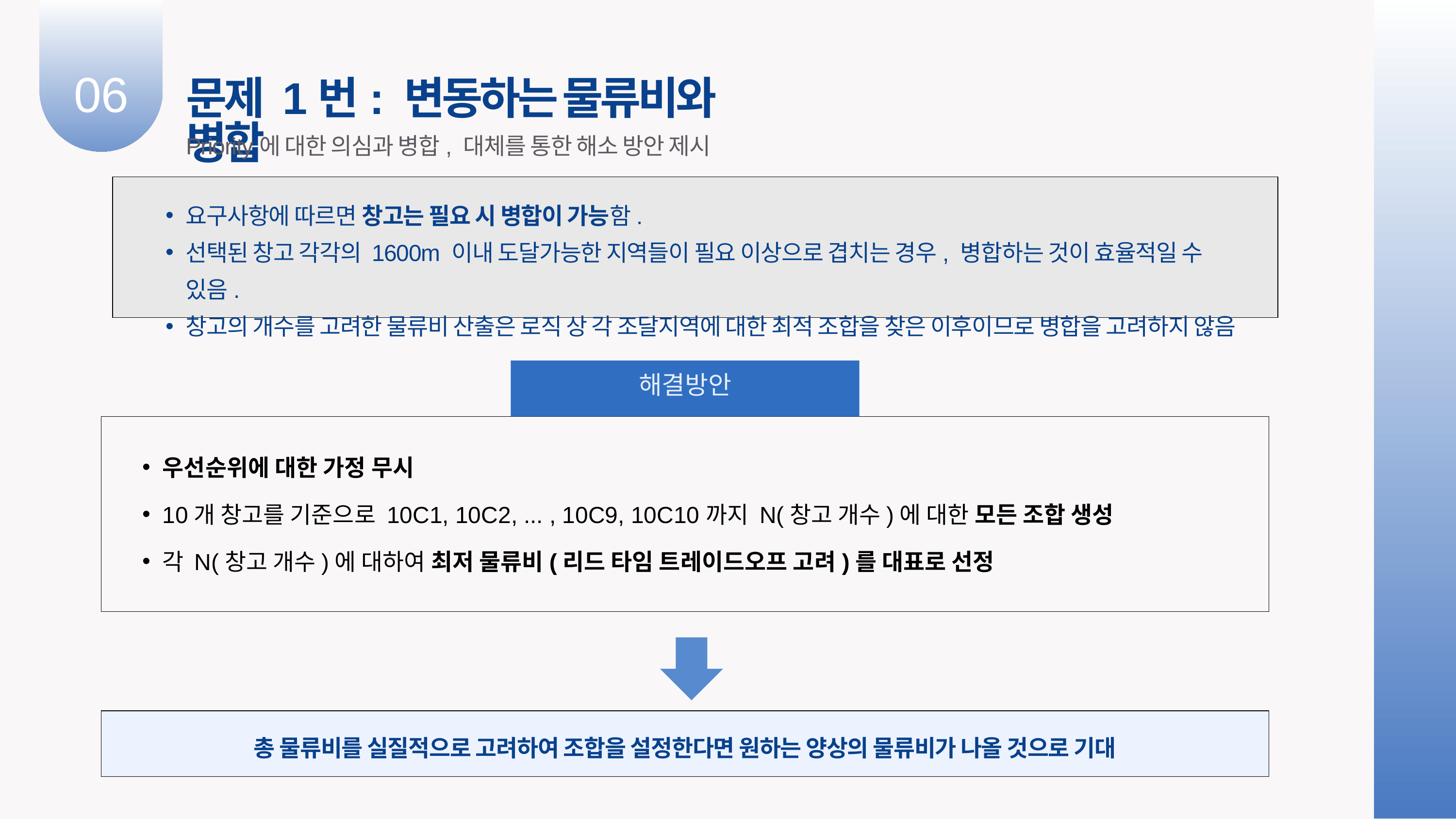

06
문제 1번: 변동하는 물류비와 병합
Priority에 대한 의심과 병합, 대체를 통한 해소 방안 제시

요구사항에 따르면 창고는 필요 시 병합이 가능함.
선택된 창고 각각의 1600m 이내 도달가능한 지역들이 필요 이상으로 겹치는 경우, 병합하는 것이 효율적일 수 있음.
창고의 개수를 고려한 물류비 산출은 로직 상 각 조달지역에 대한 최적 조합을 찾은 이후이므로 병합을 고려하지 않음

해결방안

우선순위에 대한 가정 무시
10개 창고를 기준으로 10C1, 10C2, ... , 10C9, 10C10까지 N(창고 개수)에 대한 모든 조합 생성
각 N(창고 개수)에 대하여 최저 물류비(리드 타임 트레이드오프 고려)를 대표로 선정

총 물류비를 실질적으로 고려하여 조합을 설정한다면 원하는 양상의 물류비가 나올 것으로 기대